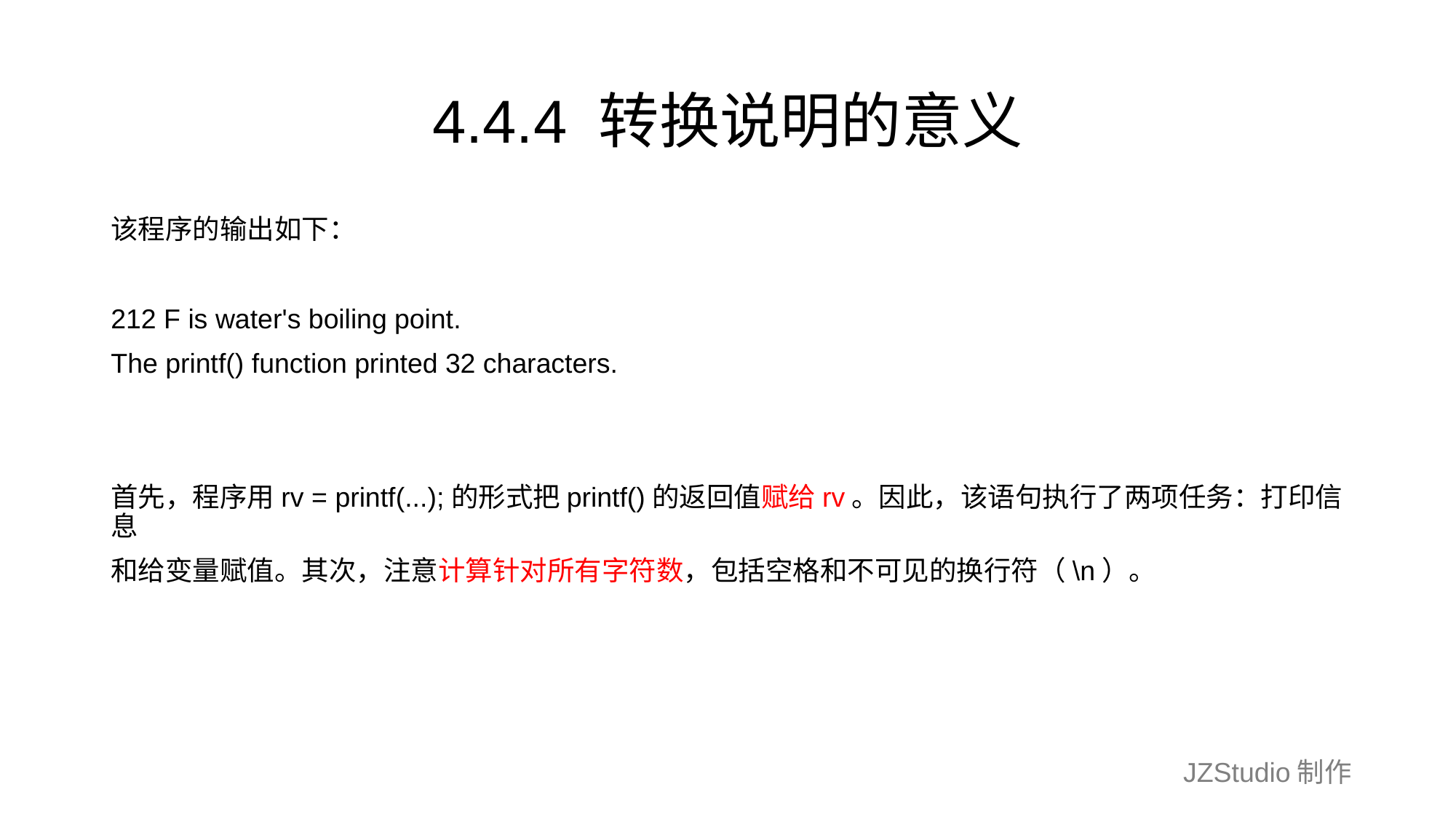

# 4.4.4 转换说明的意义
该程序的输出如下：

212 F is water's boiling point.
The printf() function printed 32 characters.

首先，程序用rv = printf(...);的形式把printf()的返回值赋给rv。因此，该语句执行了两项任务：打印信息
和给变量赋值。其次，注意计算针对所有字符数，包括空格和不可见的换行符（\n）。